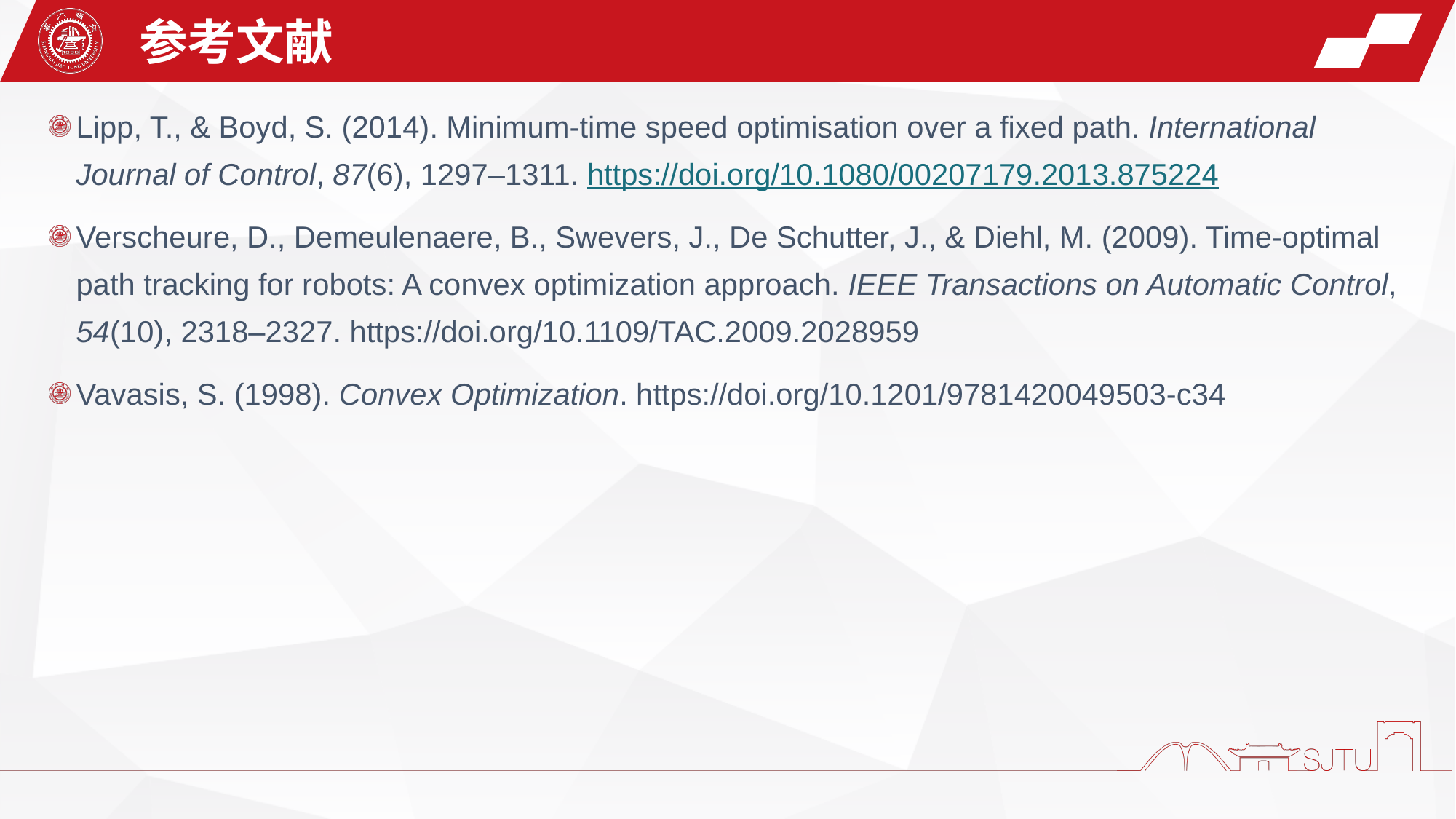

参考文献
Lipp, T., & Boyd, S. (2014). Minimum-time speed optimisation over a fixed path. International Journal of Control, 87(6), 1297–1311. https://doi.org/10.1080/00207179.2013.875224
Verscheure, D., Demeulenaere, B., Swevers, J., De Schutter, J., & Diehl, M. (2009). Time-optimal path tracking for robots: A convex optimization approach. IEEE Transactions on Automatic Control, 54(10), 2318–2327. https://doi.org/10.1109/TAC.2009.2028959
Vavasis, S. (1998). Convex Optimization. https://doi.org/10.1201/9781420049503-c34